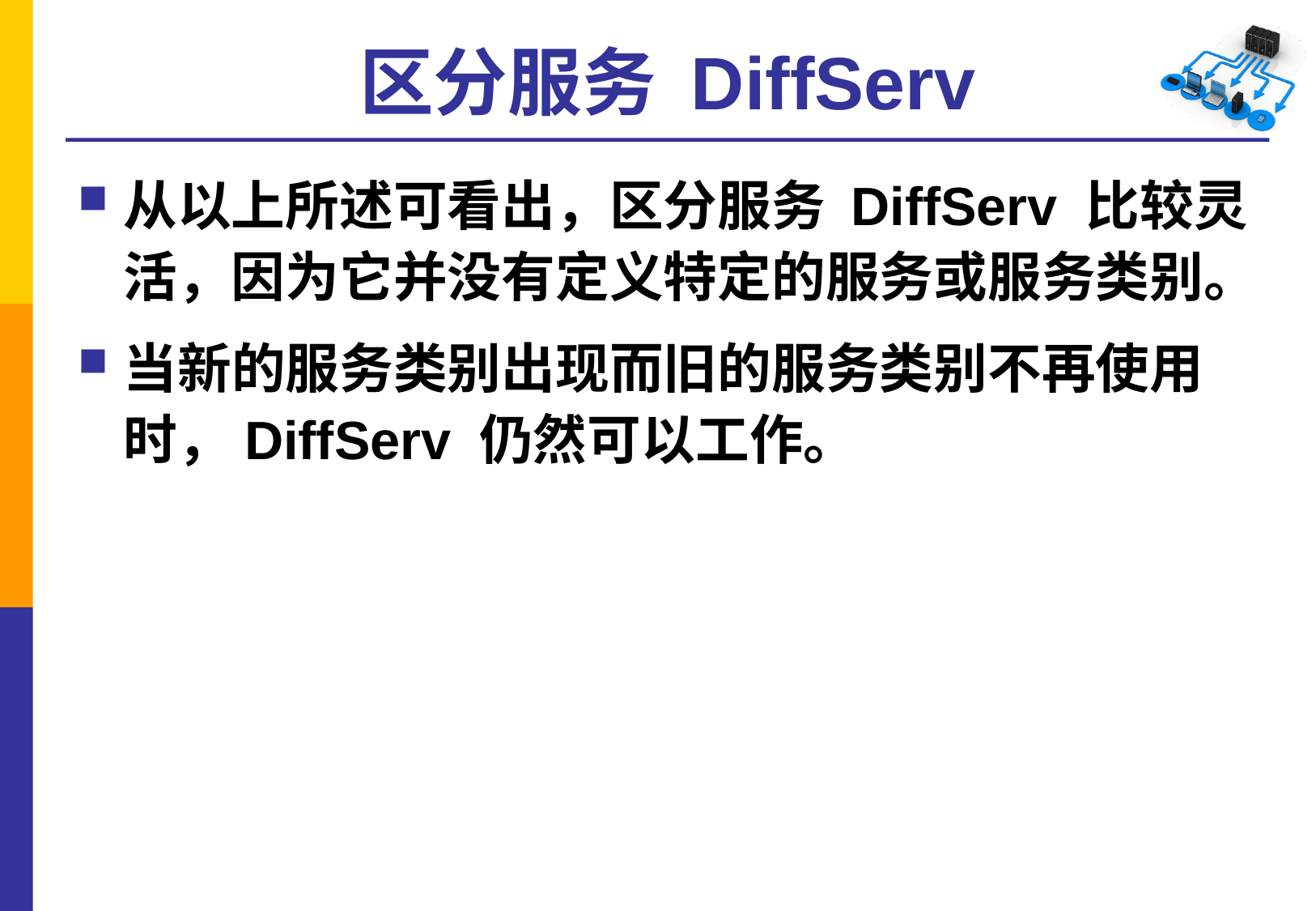

# 区分服务 DiffServ
从以上所述可看出，区分服务 DiffServ 比较灵活，因为它并没有定义特定的服务或服务类别。
当新的服务类别出现而旧的服务类别不再使用时，DiffServ 仍然可以工作。